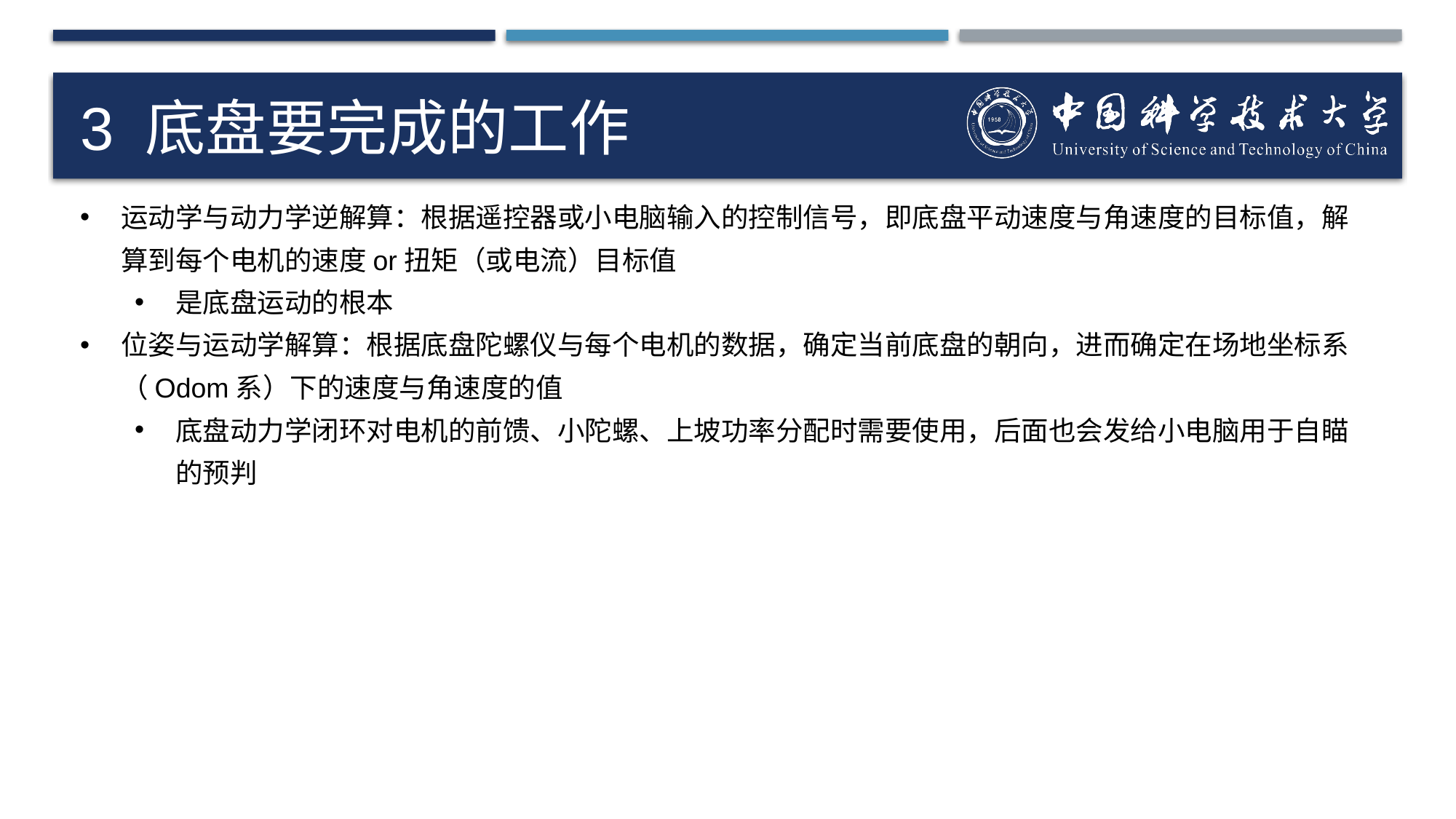

# 3 底盘要完成的工作
运动学与动力学逆解算：根据遥控器或小电脑输入的控制信号，即底盘平动速度与角速度的目标值，解算到每个电机的速度or扭矩（或电流）目标值
是底盘运动的根本
位姿与运动学解算：根据底盘陀螺仪与每个电机的数据，确定当前底盘的朝向，进而确定在场地坐标系（Odom系）下的速度与角速度的值
底盘动力学闭环对电机的前馈、小陀螺、上坡功率分配时需要使用，后面也会发给小电脑用于自瞄的预判